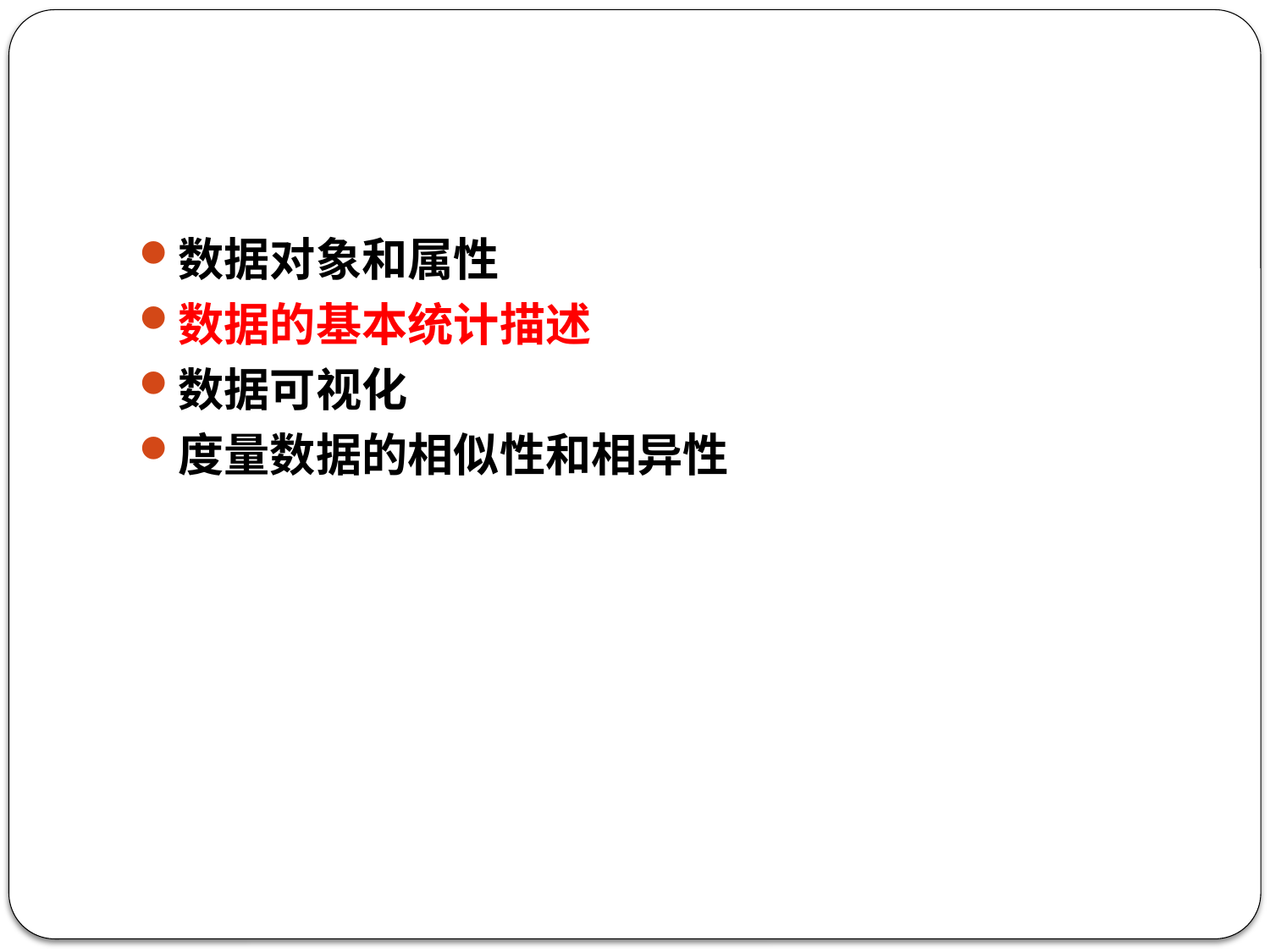

数据对象和属性
数据的基本统计描述
数据可视化
度量数据的相似性和相异性